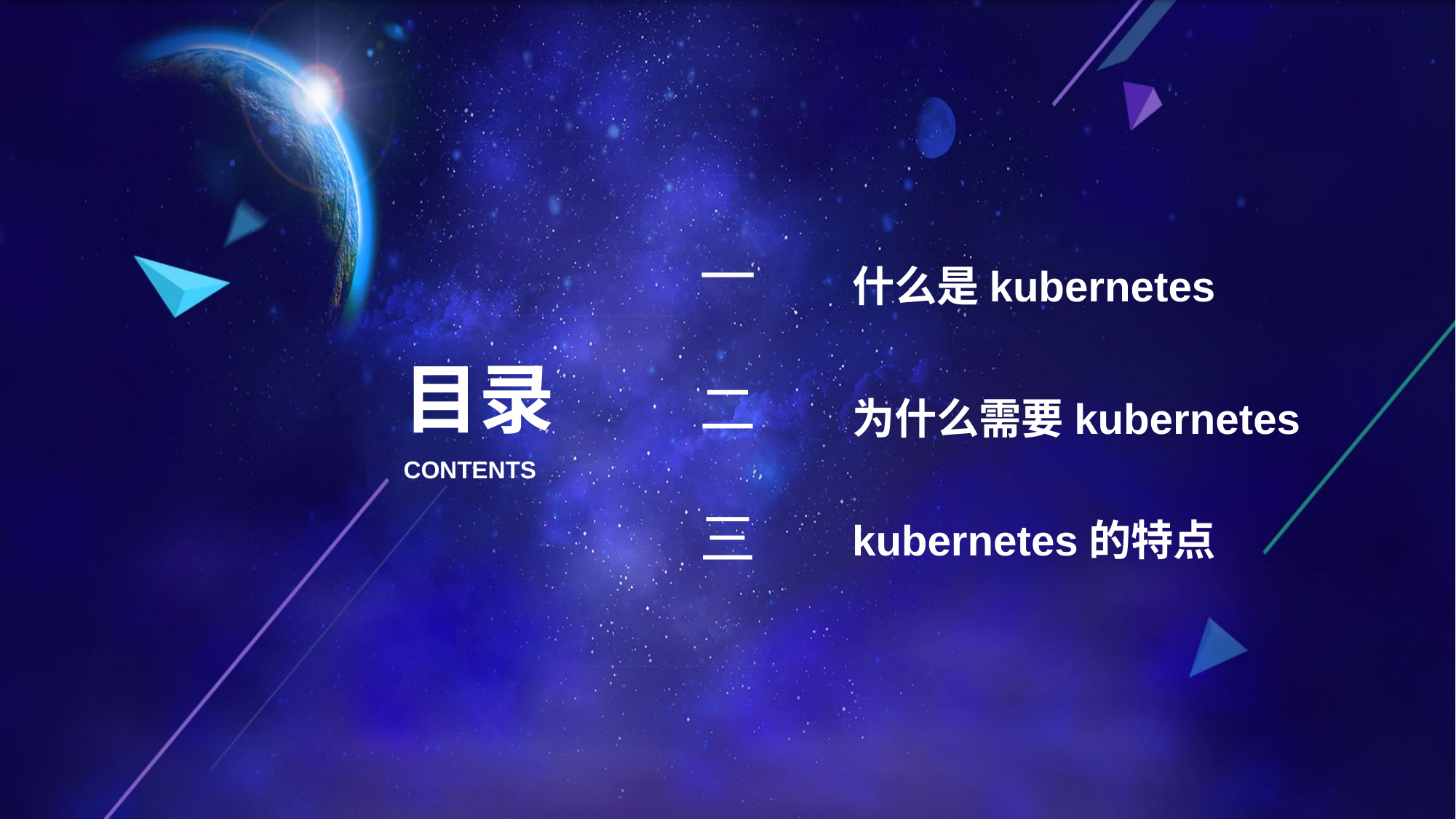

一
什么是kubernetes
目录
二
为什么需要kubernetes
CONTENTS
三
kubernetes的特点